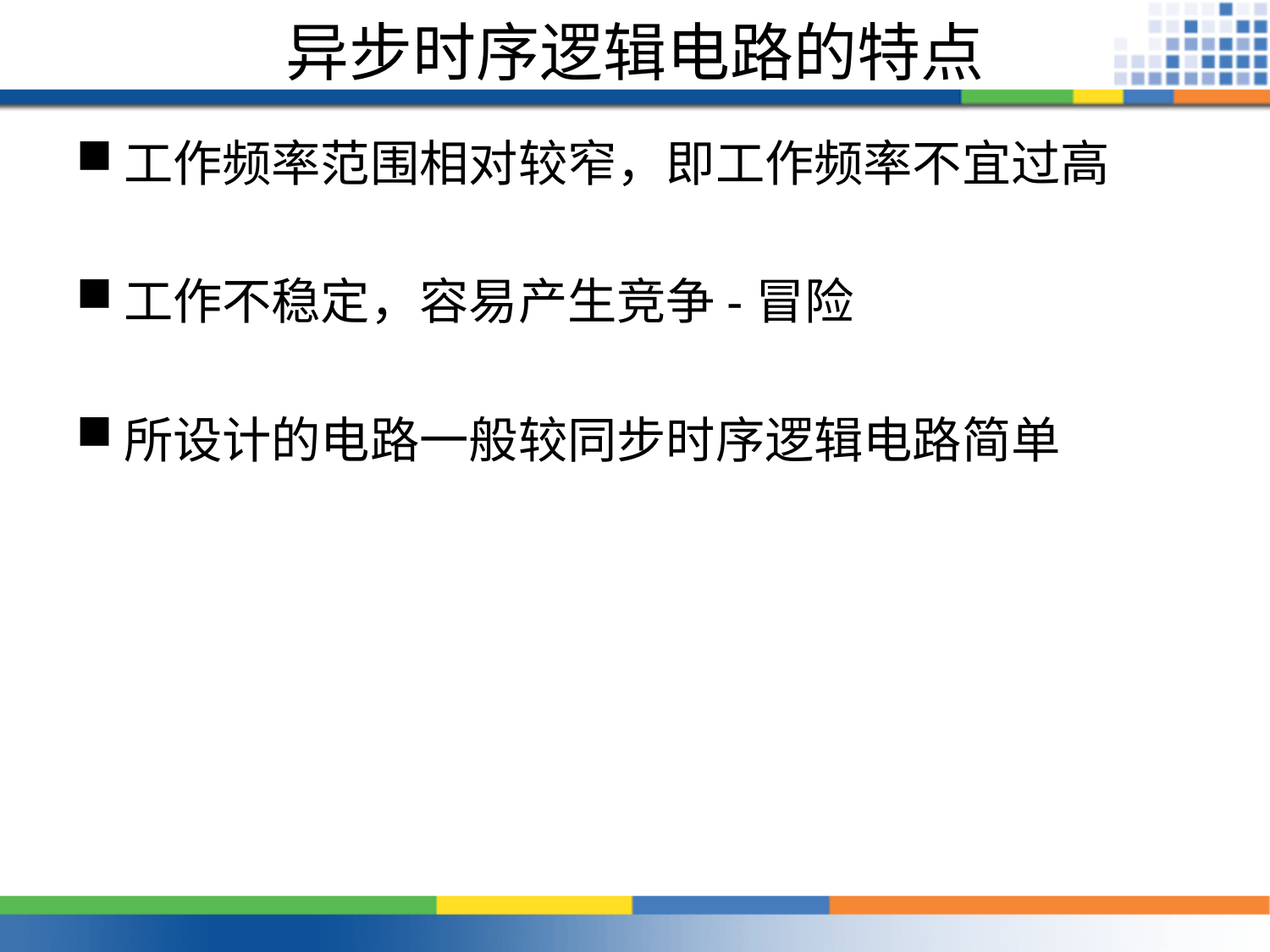

# 异步时序逻辑电路的特点
工作频率范围相对较窄，即工作频率不宜过高

工作不稳定，容易产生竞争-冒险

所设计的电路一般较同步时序逻辑电路简单